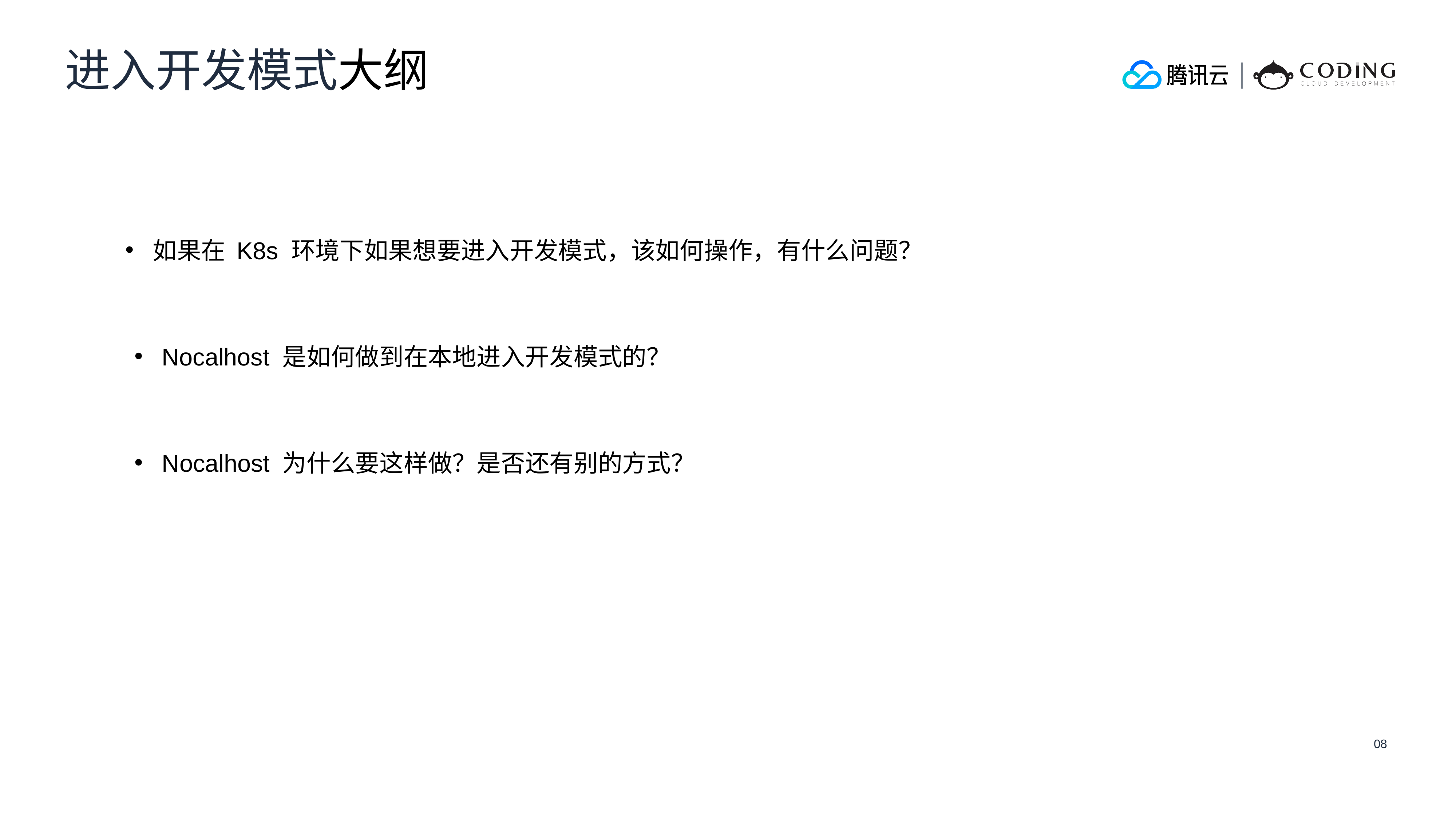

进入开发模式大纲
如果在 K8s 环境下如果想要进入开发模式，该如何操作，有什么问题？
Nocalhost 是如何做到在本地进入开发模式的？
Nocalhost 为什么要这样做？是否还有别的方式？
08